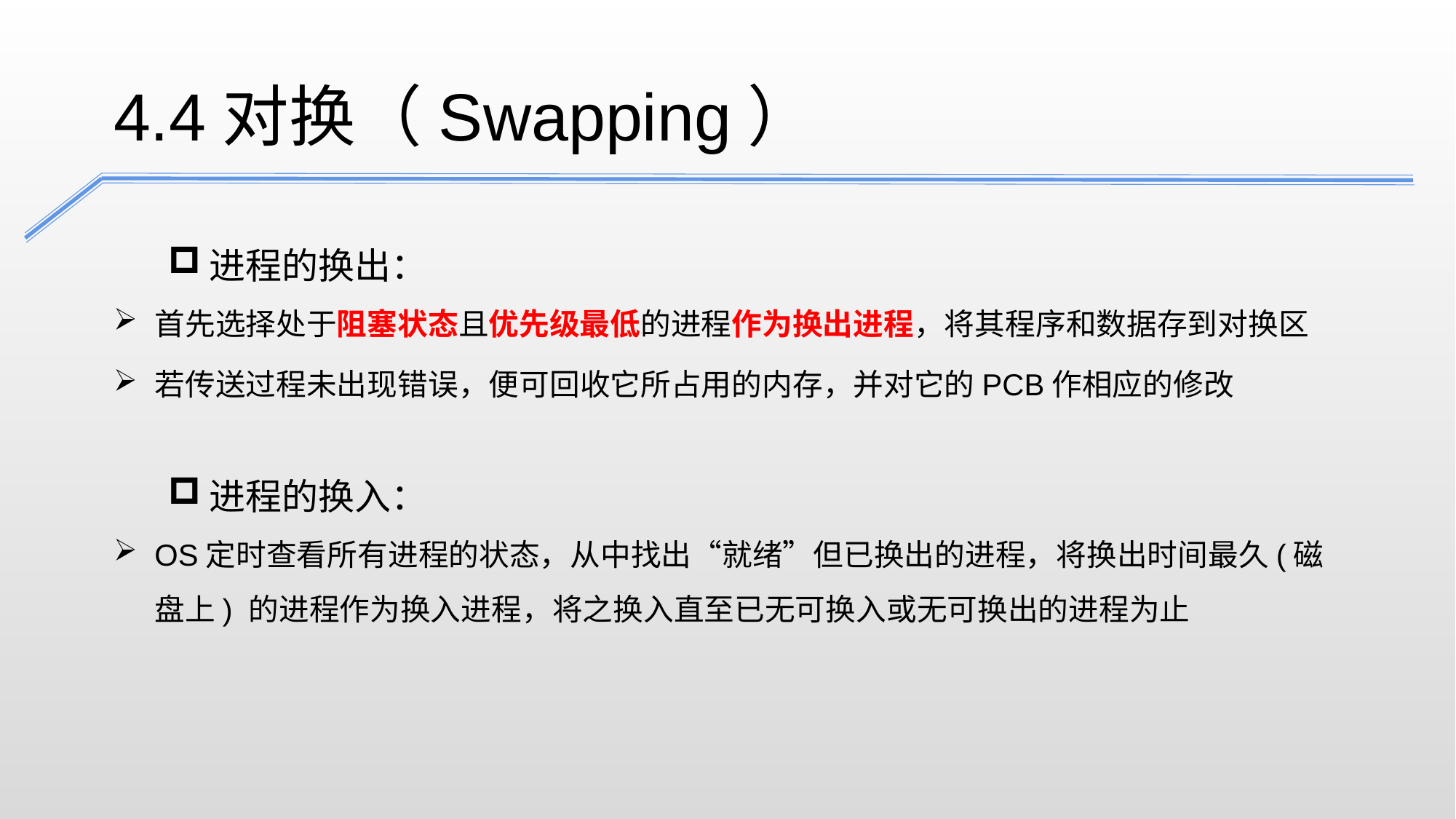

4.4对换（Swapping）
进程的换出：
首先选择处于阻塞状态且优先级最低的进程作为换出进程，将其程序和数据存到对换区
若传送过程未出现错误，便可回收它所占用的内存，并对它的PCB作相应的修改

进程的换入：
OS定时查看所有进程的状态，从中找出“就绪”但已换出的进程，将换出时间最久(磁盘上) 的进程作为换入进程，将之换入直至已无可换入或无可换出的进程为止